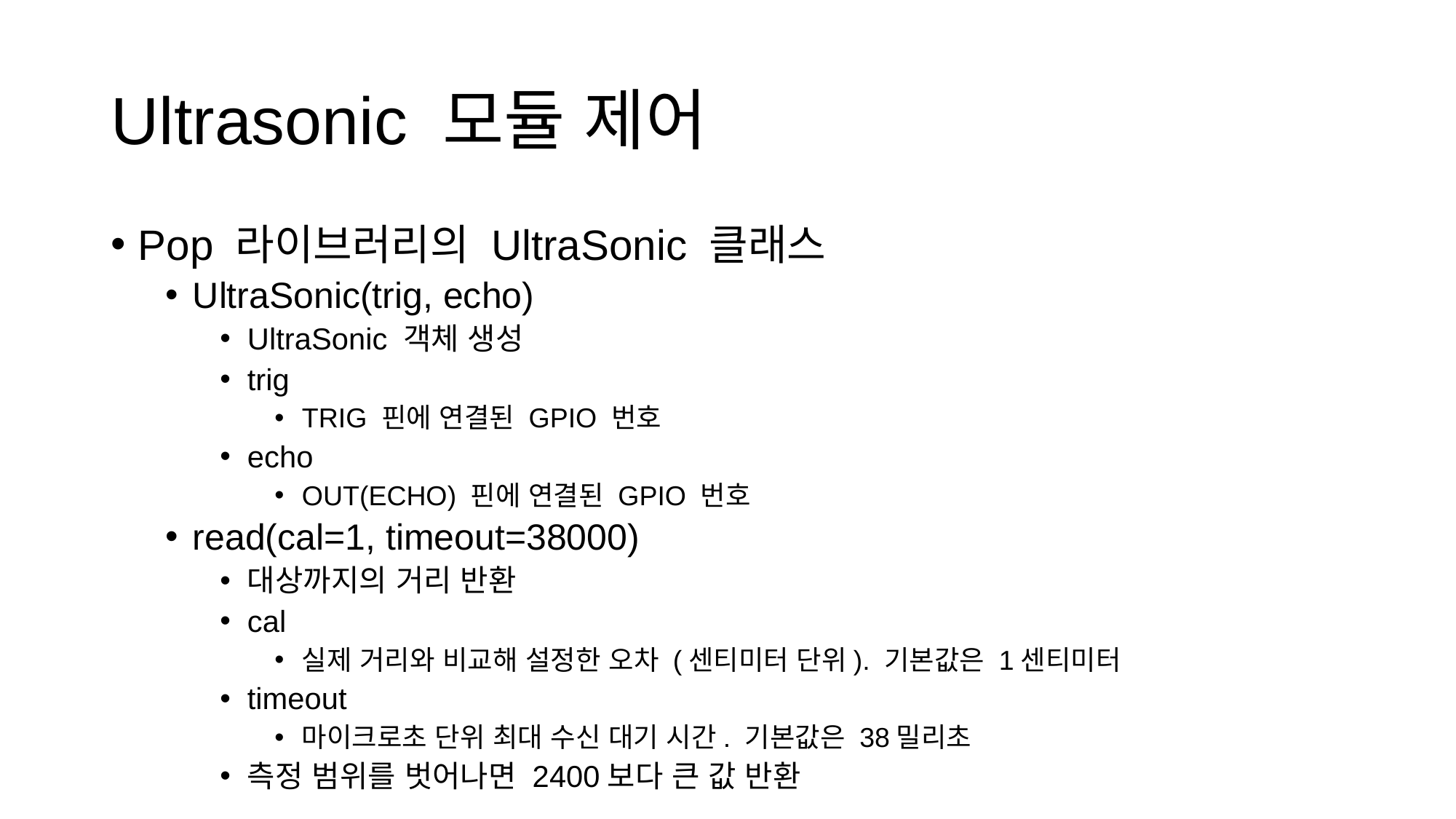

# Ultrasonic 모듈 제어
Pop 라이브러리의 UltraSonic 클래스
UltraSonic(trig, echo)
UltraSonic 객체 생성
trig
TRIG 핀에 연결된 GPIO 번호
echo
OUT(ECHO) 핀에 연결된 GPIO 번호
read(cal=1, timeout=38000)
대상까지의 거리 반환
cal
실제 거리와 비교해 설정한 오차 (센티미터 단위). 기본값은 1센티미터
timeout
마이크로초 단위 최대 수신 대기 시간. 기본값은 38밀리초
측정 범위를 벗어나면 2400보다 큰 값 반환